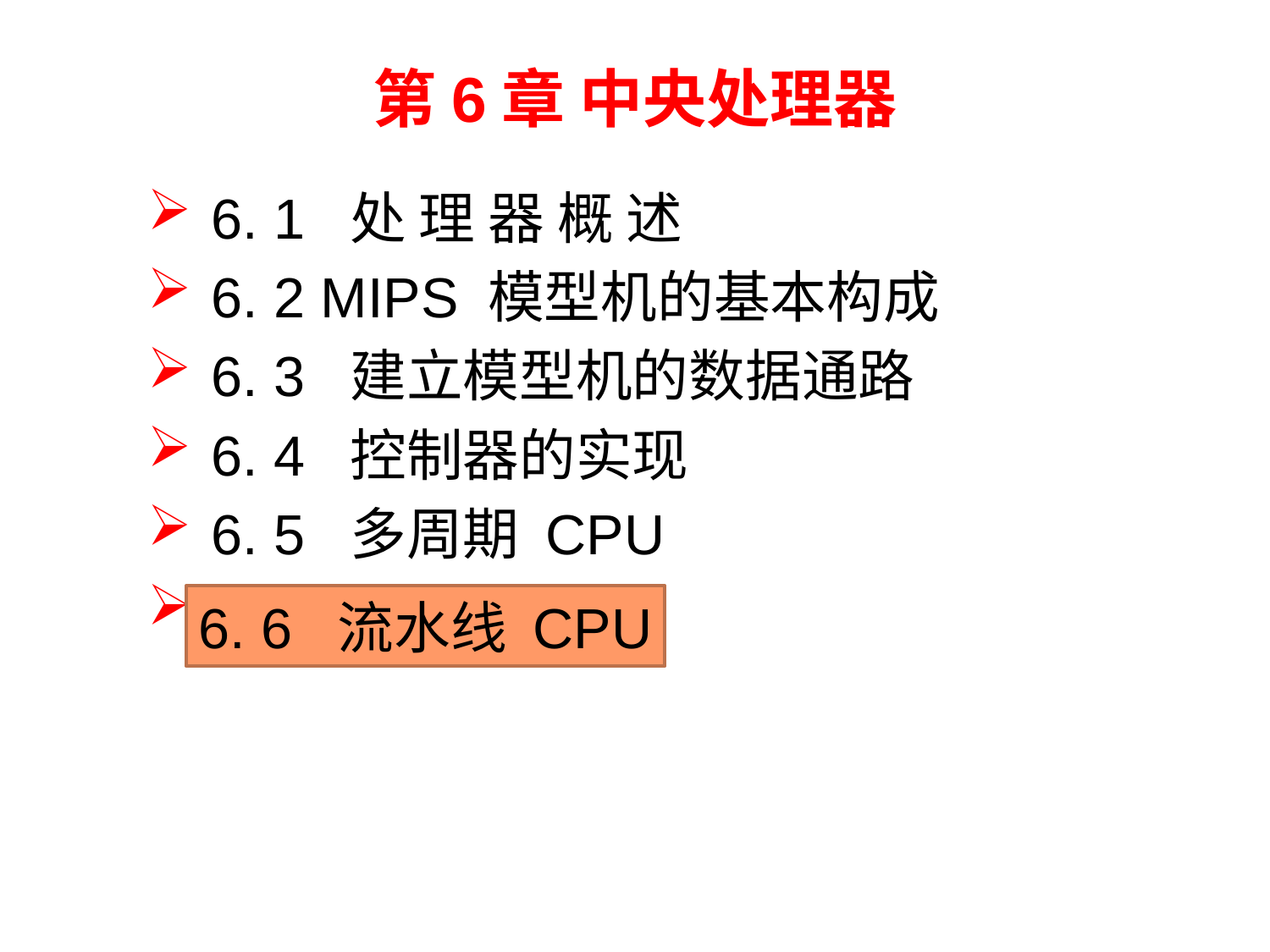

# 第6章 中央处理器
6. 1  处 理 器 概 述
6. 2 MIPS 模型机的基本构成
6. 3  建立模型机的数据通路
6. 4  控制器的实现
6. 5  多周期 CPU
6. 6  流水线 CPU
6. 6  流水线 CPU